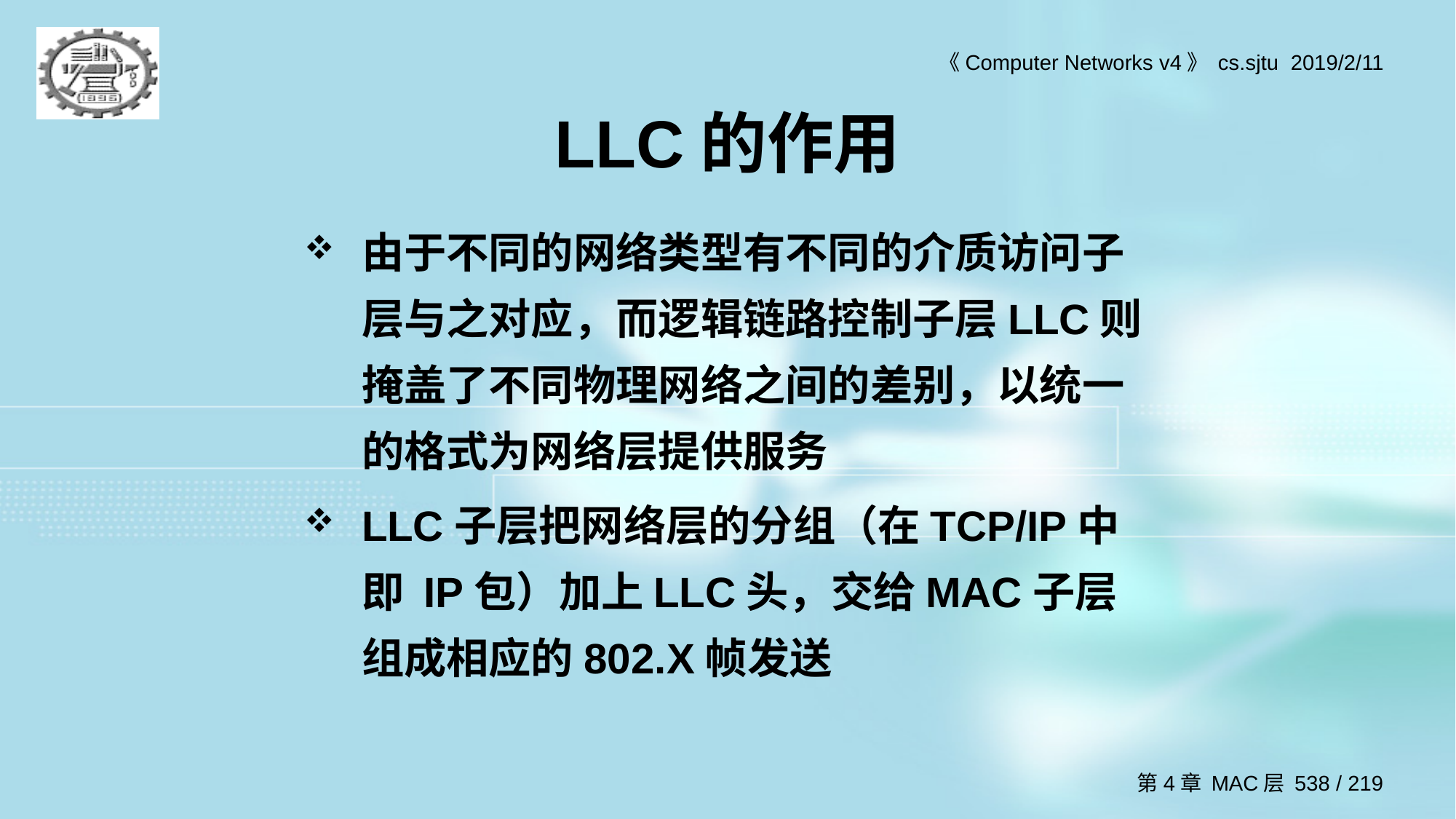

# LLC的作用
由于不同的网络类型有不同的介质访问子层与之对应，而逻辑链路控制子层LLC则掩盖了不同物理网络之间的差别，以统一的格式为网络层提供服务
LLC子层把网络层的分组（在TCP/IP中即 IP包）加上LLC头，交给MAC子层组成相应的802.X帧发送